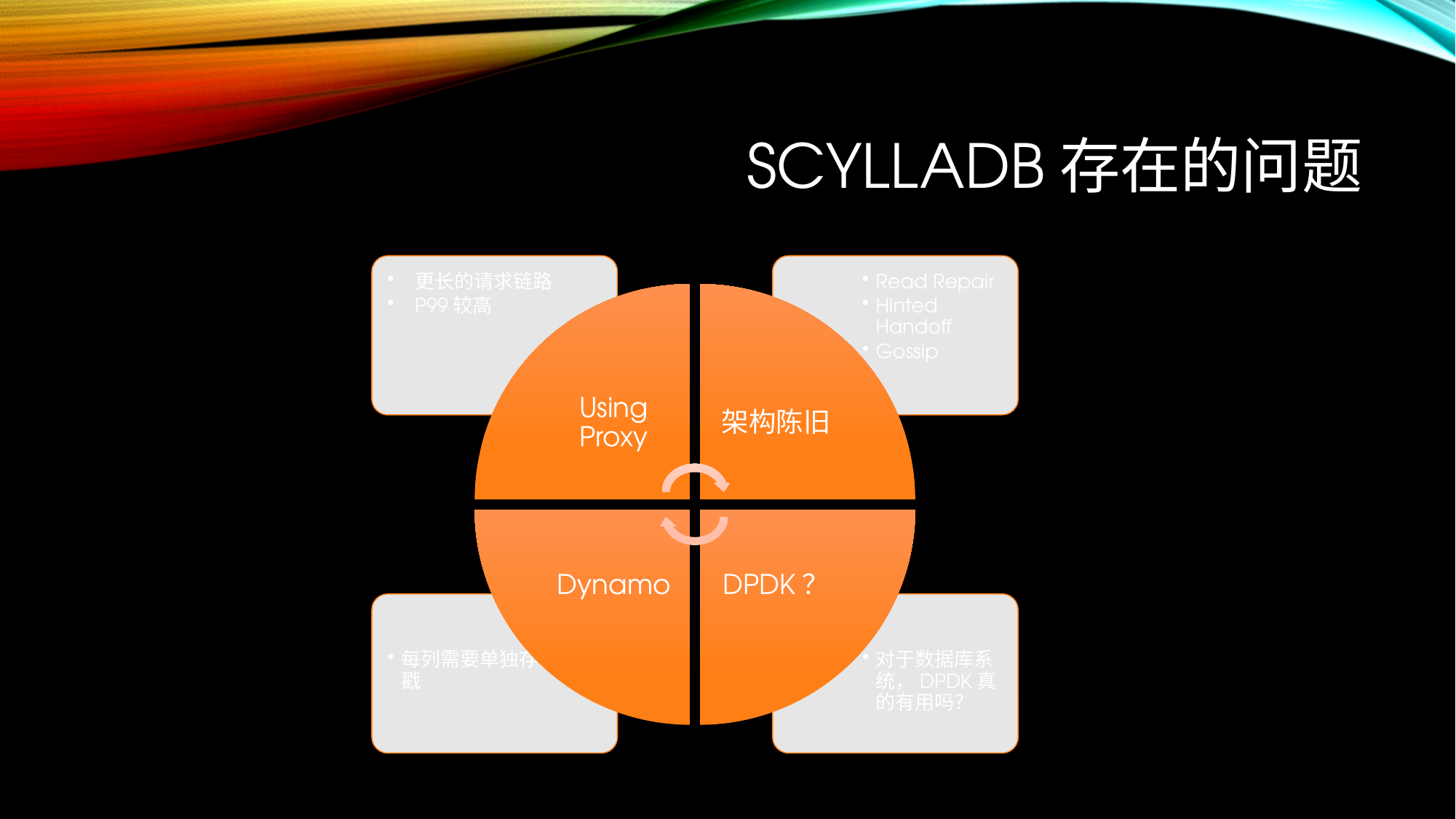

# Scylladb存在的问题
对于数据库系统，DPDK真的有用吗？
每列需要单独存储时间戳

Read Repair
Hinted Handoff
Gossip
更长的请求链路
P99较高
Using Proxy
架构陈旧
DPDK？
Dynamo